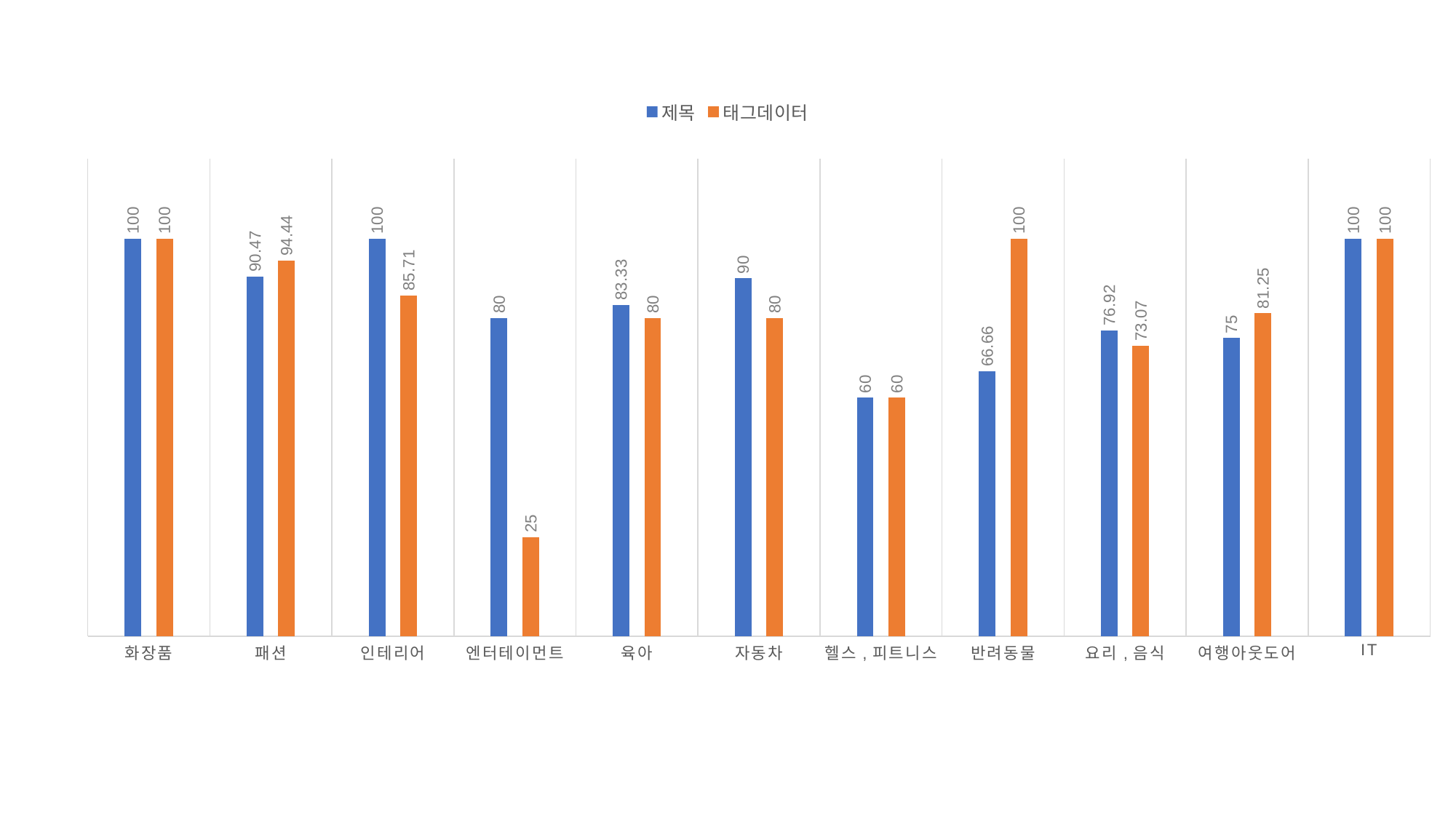

### Chart

| Category | 제목 | 태그데이터 |
|---|---|---|
| 화장품 | 100.0 | 100.0 |
| 패션 | 90.47 | 94.44 |
| 인테리어 | 100.0 | 85.71 |
| 엔터테이먼트 | 80.0 | 25.0 |
| 육아 | 83.33 | 80.0 |
| 자동차 | 90.0 | 80.0 |
| 헬스,피트니스 | 60.0 | 60.0 |
| 반려동물 | 66.66 | 100.0 |
| 요리,음식 | 76.92 | 73.07 |
| 여행아웃도어 | 75.0 | 81.25 |
| IT | 100.0 | 100.0 |